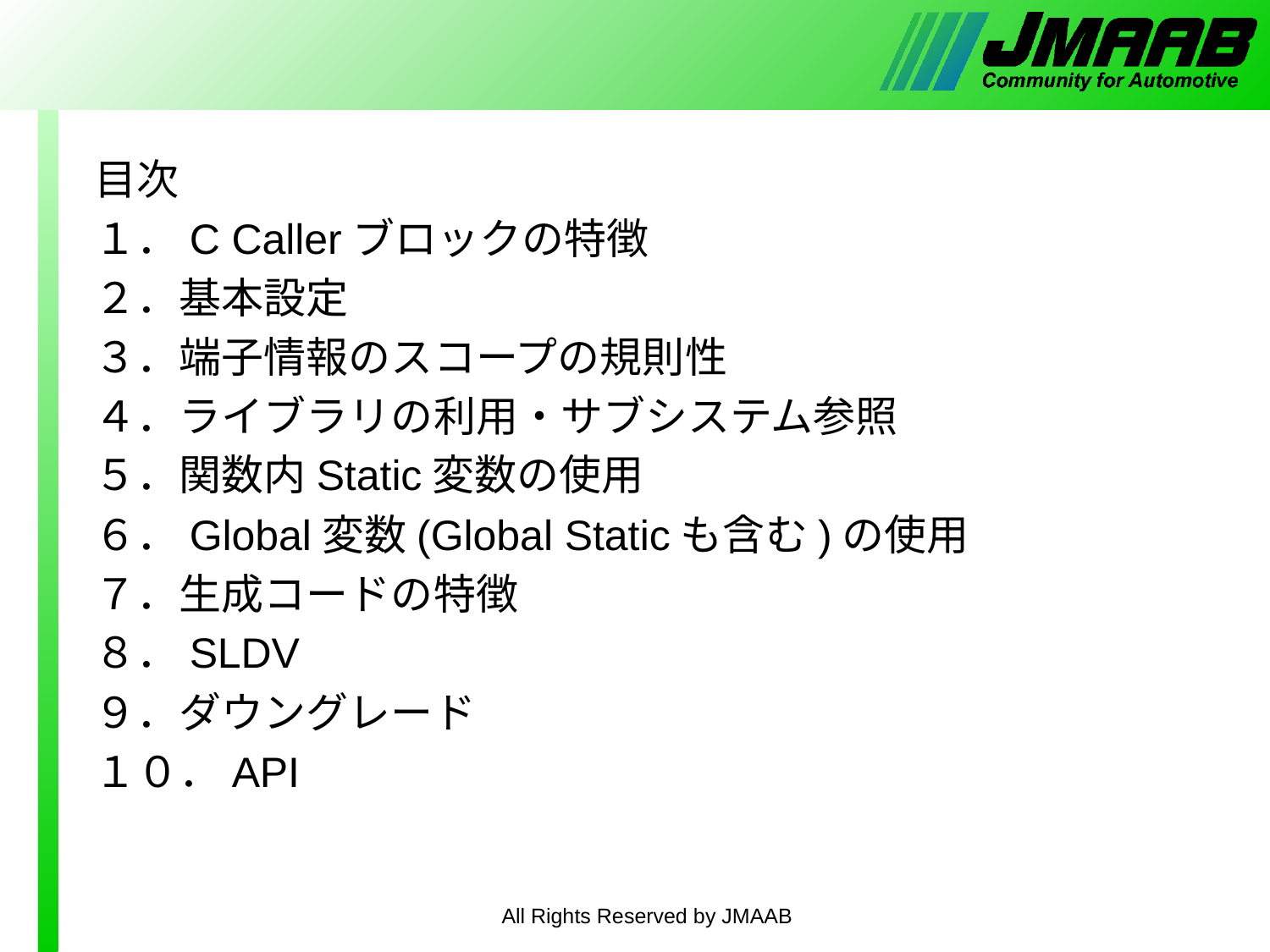

#
目次
１．C Callerブロックの特徴
２．基本設定
３．端子情報のスコープの規則性
４．ライブラリの利用・サブシステム参照
５．関数内Static変数の使用
６．Global変数(Global Staticも含む)の使用
７．生成コードの特徴
８．SLDV
９．ダウングレード
１０．API